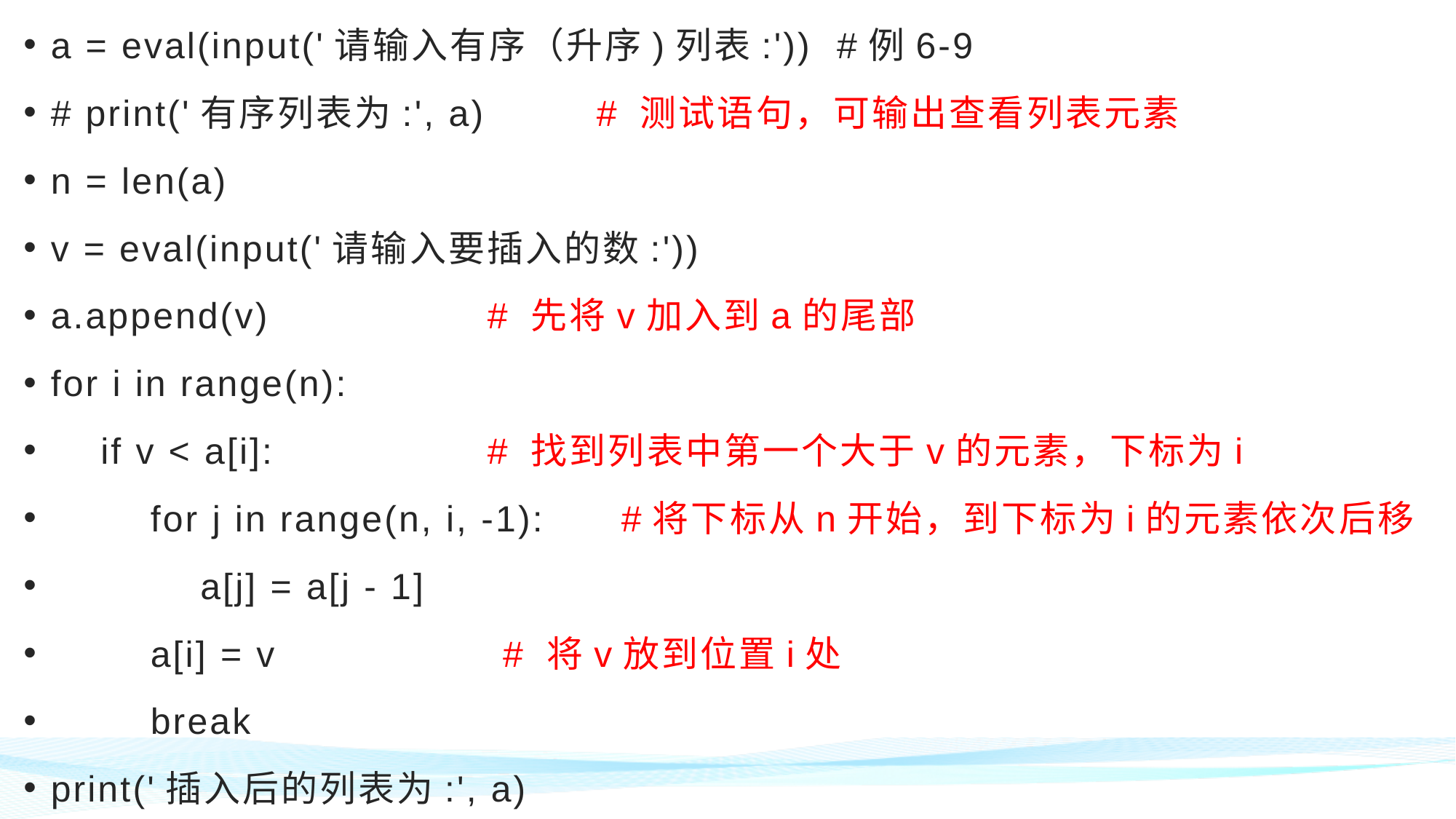

a = eval(input('请输入有序（升序)列表:'))  #例6-9
# print('有序列表为:', a)		# 测试语句，可输出查看列表元素
n = len(a)
v = eval(input('请输入要插入的数:'))
a.append(v)		# 先将v加入到a的尾部
for i in range(n):
    if v < a[i]:		# 找到列表中第一个大于v的元素，下标为i
        for j in range(n, i, -1):	  #将下标从n开始，到下标为i的元素依次后移
            a[j] = a[j - 1]
        a[i] = v	          # 将v放到位置i处
        break
print('插入后的列表为:', a)
95